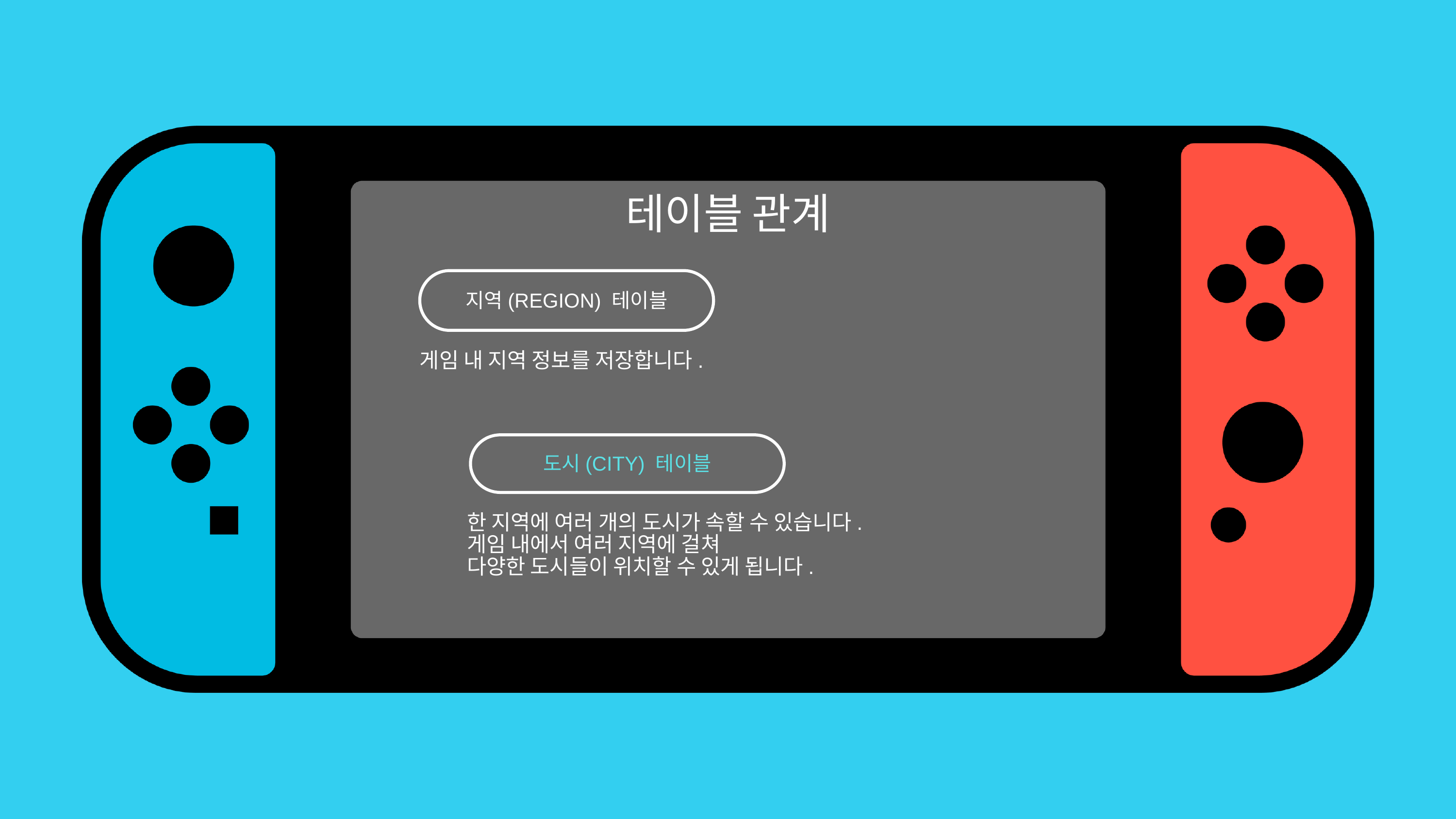

테이블 관계

지역(REGION) 테이블
게임 내 지역 정보를 저장합니다.

도시(CITY) 테이블
한 지역에 여러 개의 도시가 속할 수 있습니다.
게임 내에서 여러 지역에 걸쳐
다양한 도시들이 위치할 수 있게 됩니다.